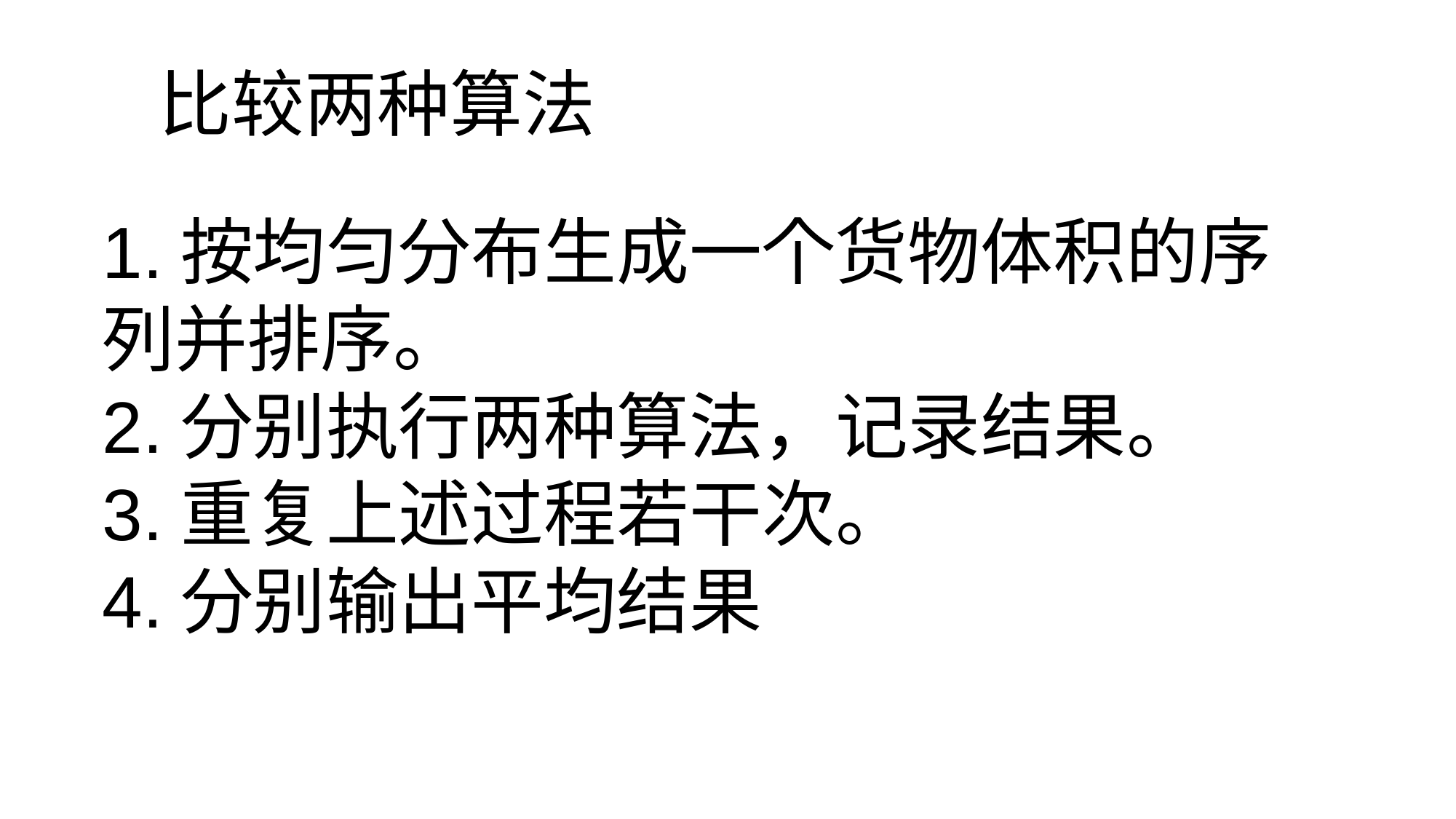

比较两种算法
1.按均匀分布生成一个货物体积的序列并排序。
2.分别执行两种算法，记录结果。
3.重复上述过程若干次。
4.分别输出平均结果